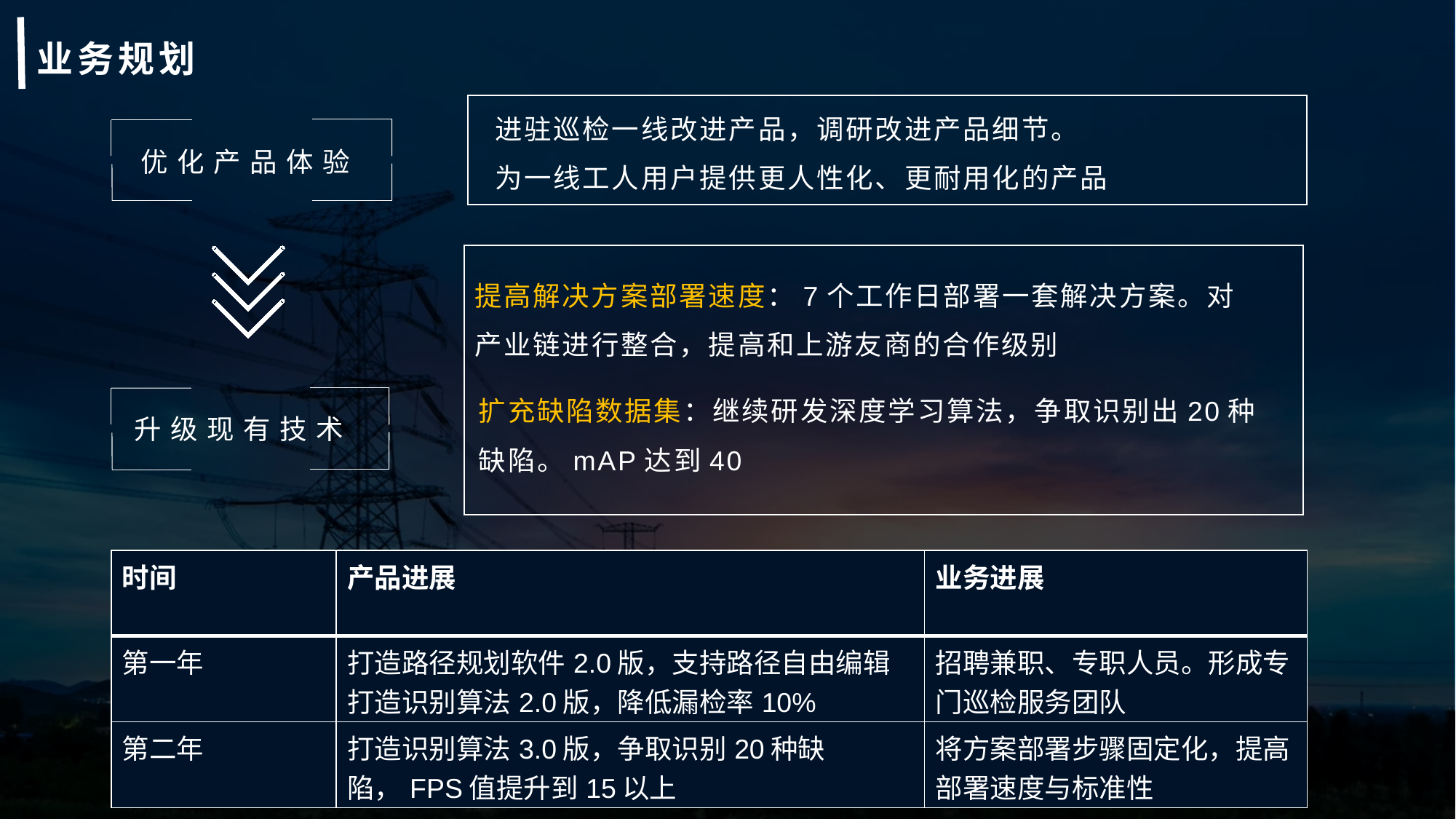

业务规划

进驻巡检一线改进产品，调研改进产品细节。
为一线工人用户提供更人性化、更耐用化的产品

优化产品体验

提高解决方案部署速度：7个工作日部署一套解决方案。对产业链进行整合，提高和上游友商的合作级别
扩充缺陷数据集：继续研发深度学习算法，争取识别出20种缺陷。mAP达到40
升级现有技术
| 时间 | 产品进展 | 业务进展 |
| --- | --- | --- |
| 第一年 | 打造路径规划软件2.0版，支持路径自由编辑 打造识别算法2.0版，降低漏检率10% | 招聘兼职、专职人员。形成专门巡检服务团队 |
| 第二年 | 打造识别算法3.0版，争取识别20种缺陷，FPS值提升到15以上 | 将方案部署步骤固定化，提高部署速度与标准性 |